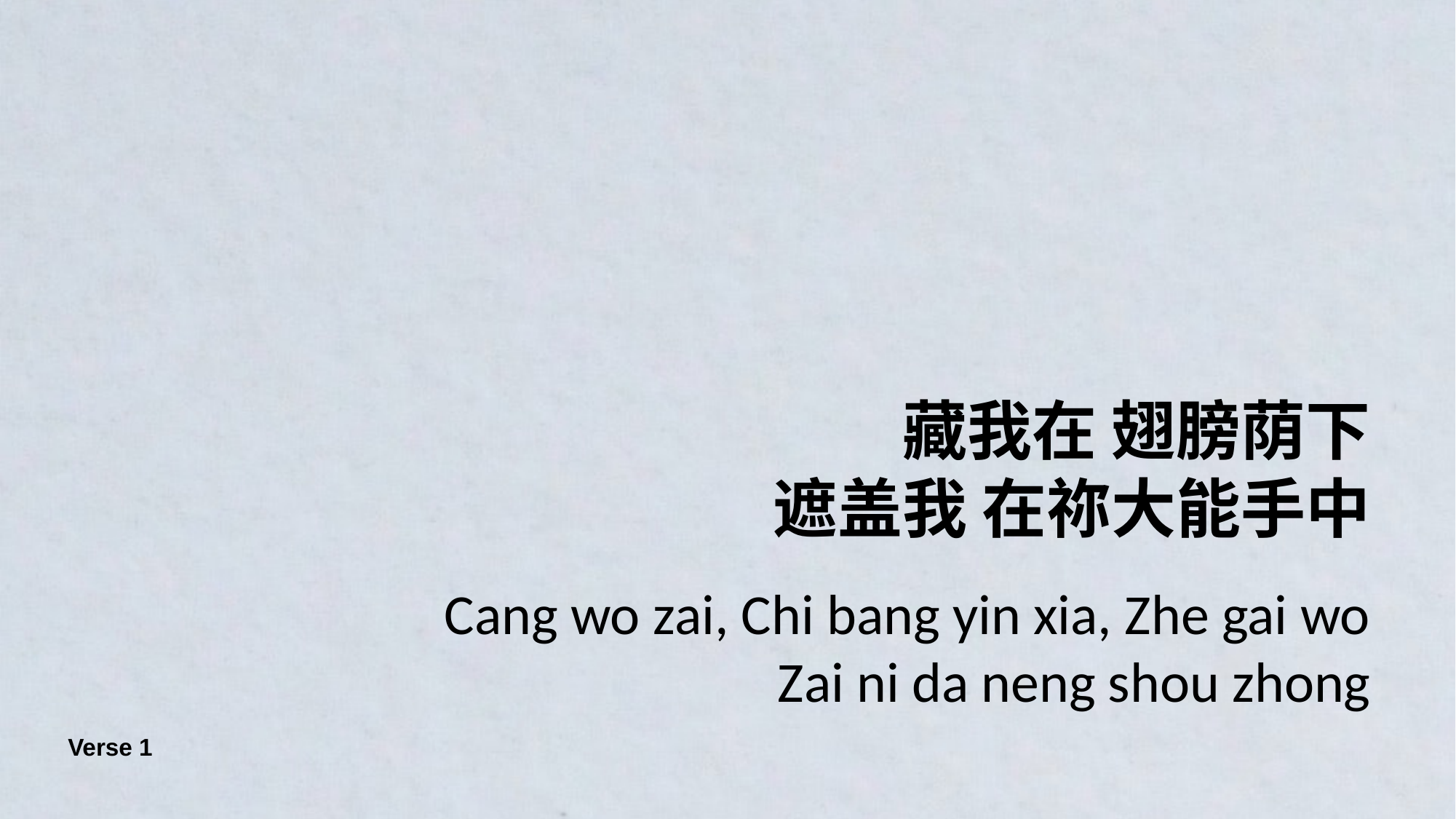

藏我在 翅膀荫下
遮盖我 在祢大能手中
Cang wo zai, Chi bang yin xia, Zhe gai wo
Zai ni da neng shou zhong

Verse 1